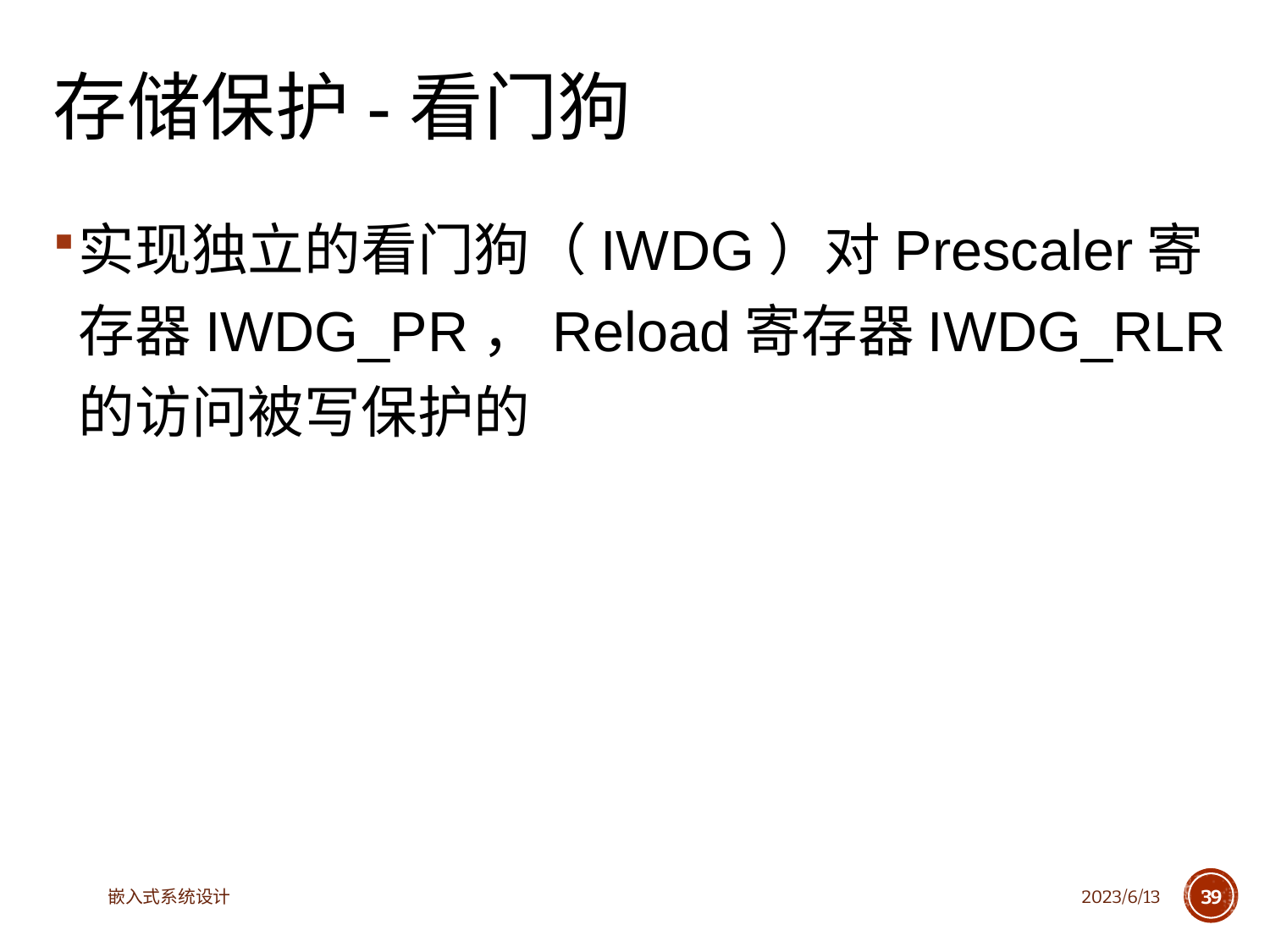

# 存储保护-看门狗
实现独立的看门狗（IWDG）对Prescaler寄存器IWDG_PR，Reload寄存器IWDG_RLR的访问被写保护的
嵌入式系统设计
2023/6/13
39